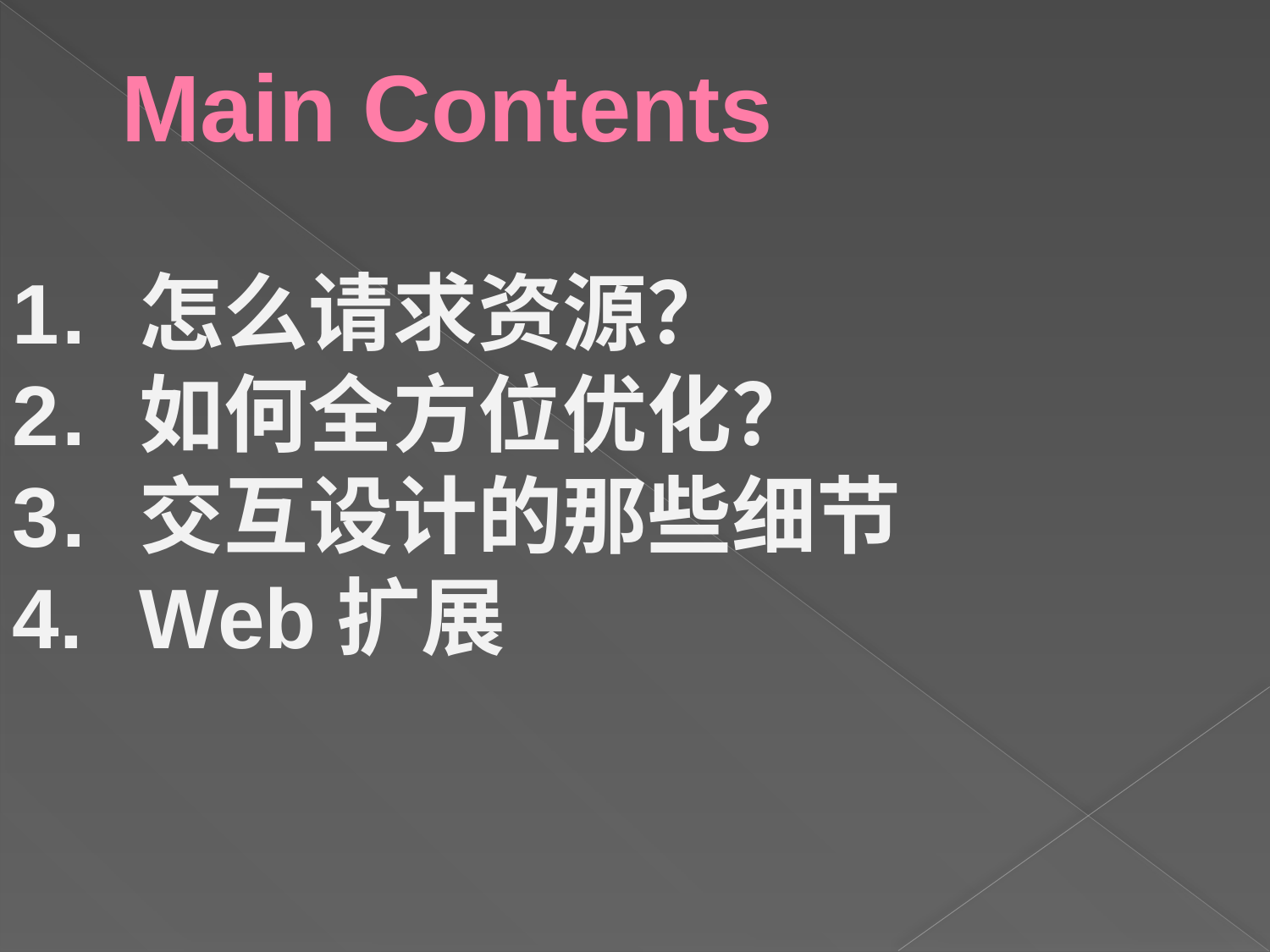

# Main Contents

怎么请求资源？
如何全方位优化？
交互设计的那些细节
Web扩展